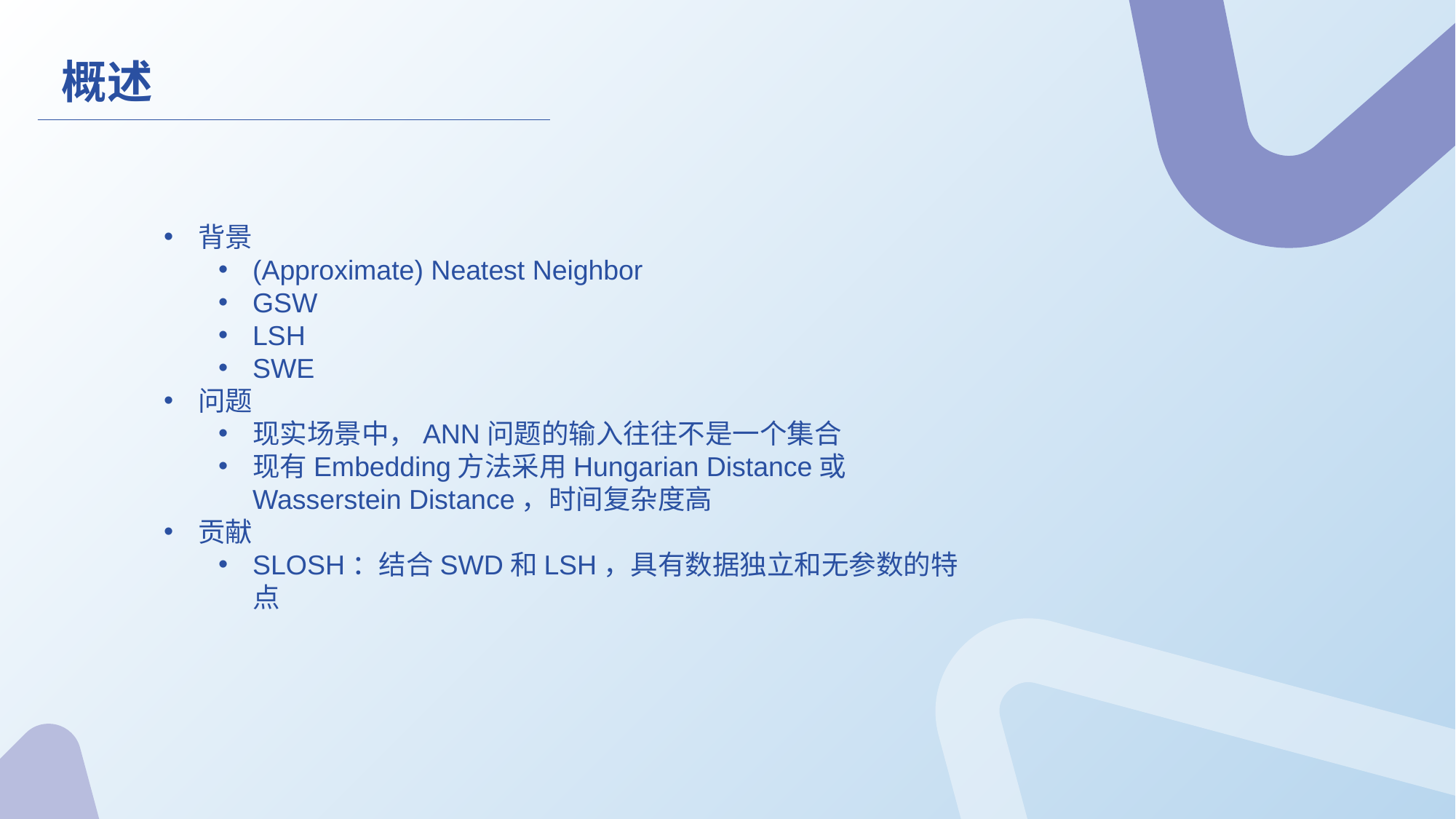

概述
背景
(Approximate) Neatest Neighbor
GSW
LSH
SWE
问题
现实场景中，ANN问题的输入往往不是一个集合
现有Embedding方法采用Hungarian Distance或Wasserstein Distance，时间复杂度高
贡献
SLOSH：结合SWD和LSH，具有数据独立和无参数的特点